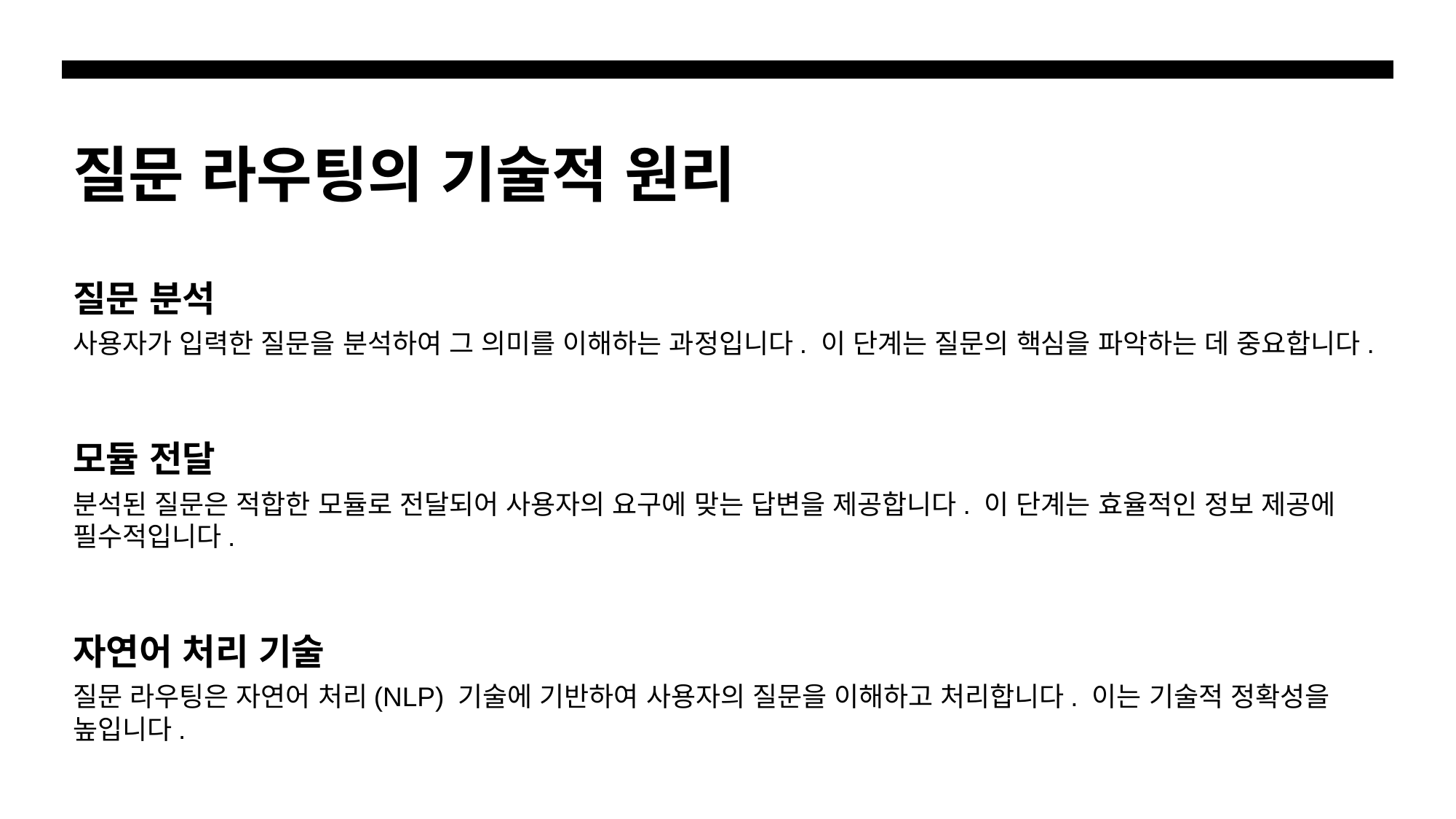

# 질문 라우팅의 기술적 원리
질문 분석
사용자가 입력한 질문을 분석하여 그 의미를 이해하는 과정입니다. 이 단계는 질문의 핵심을 파악하는 데 중요합니다.

모듈 전달
분석된 질문은 적합한 모듈로 전달되어 사용자의 요구에 맞는 답변을 제공합니다. 이 단계는 효율적인 정보 제공에 필수적입니다.

자연어 처리 기술
질문 라우팅은 자연어 처리(NLP) 기술에 기반하여 사용자의 질문을 이해하고 처리합니다. 이는 기술적 정확성을 높입니다.